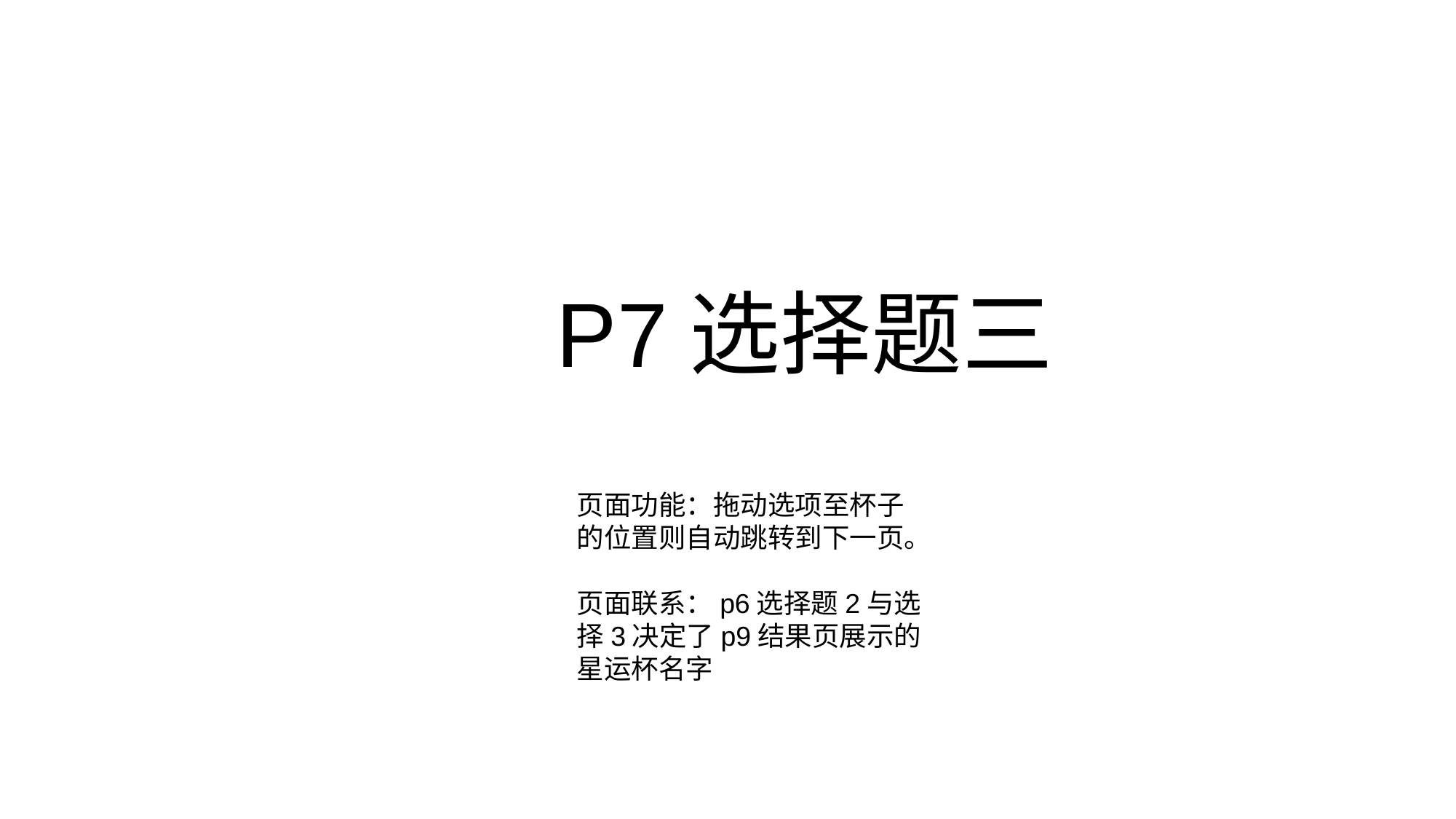

P7选择题三
页面功能：拖动选项至杯子的位置则自动跳转到下一页。

页面联系：p6选择题2与选择3决定了p9结果页展示的星运杯名字